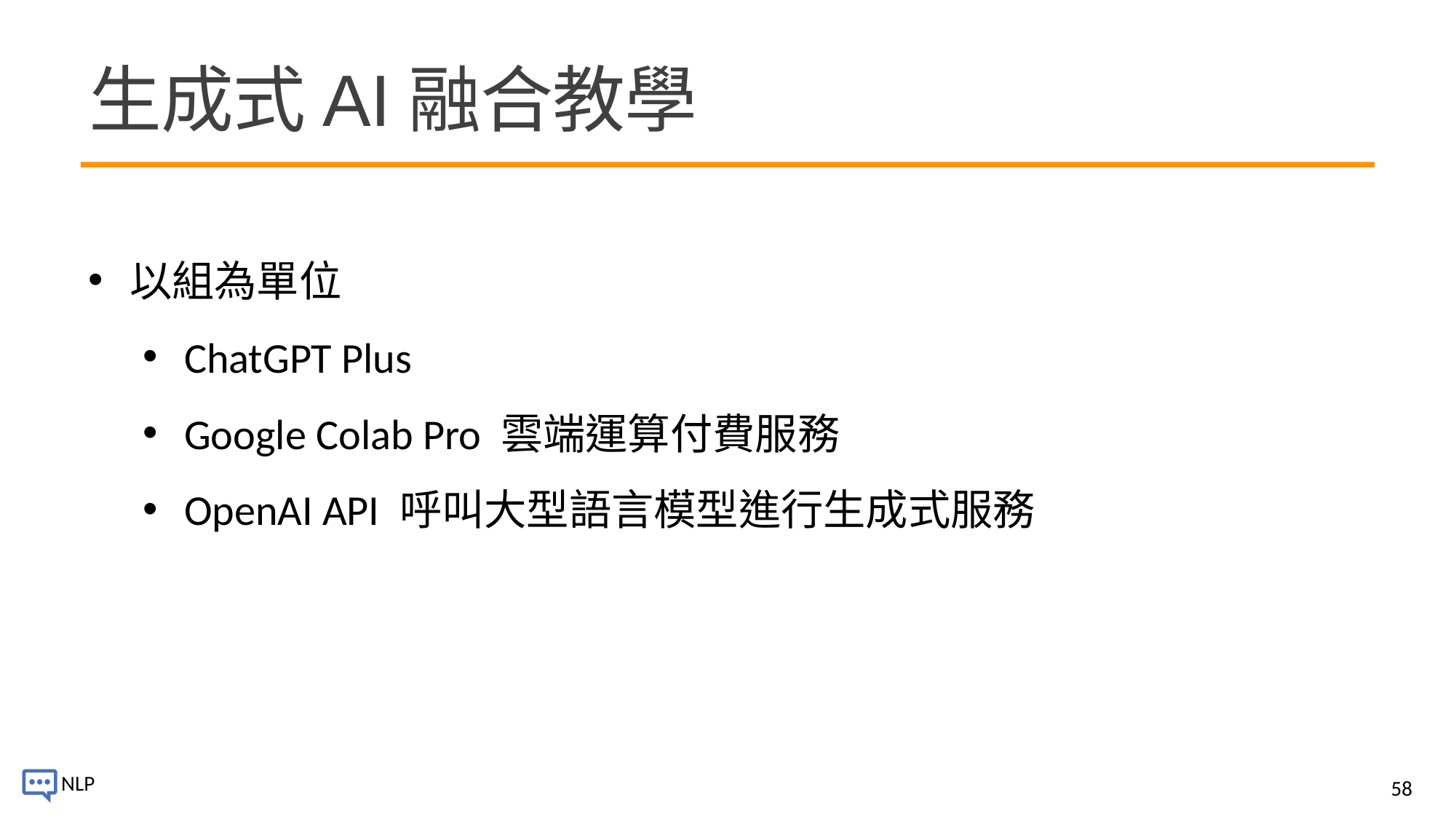

# 生成式AI融合教學
以組為單位
ChatGPT Plus
Google Colab Pro 雲端運算付費服務
OpenAI API 呼叫大型語言模型進行生成式服務

58